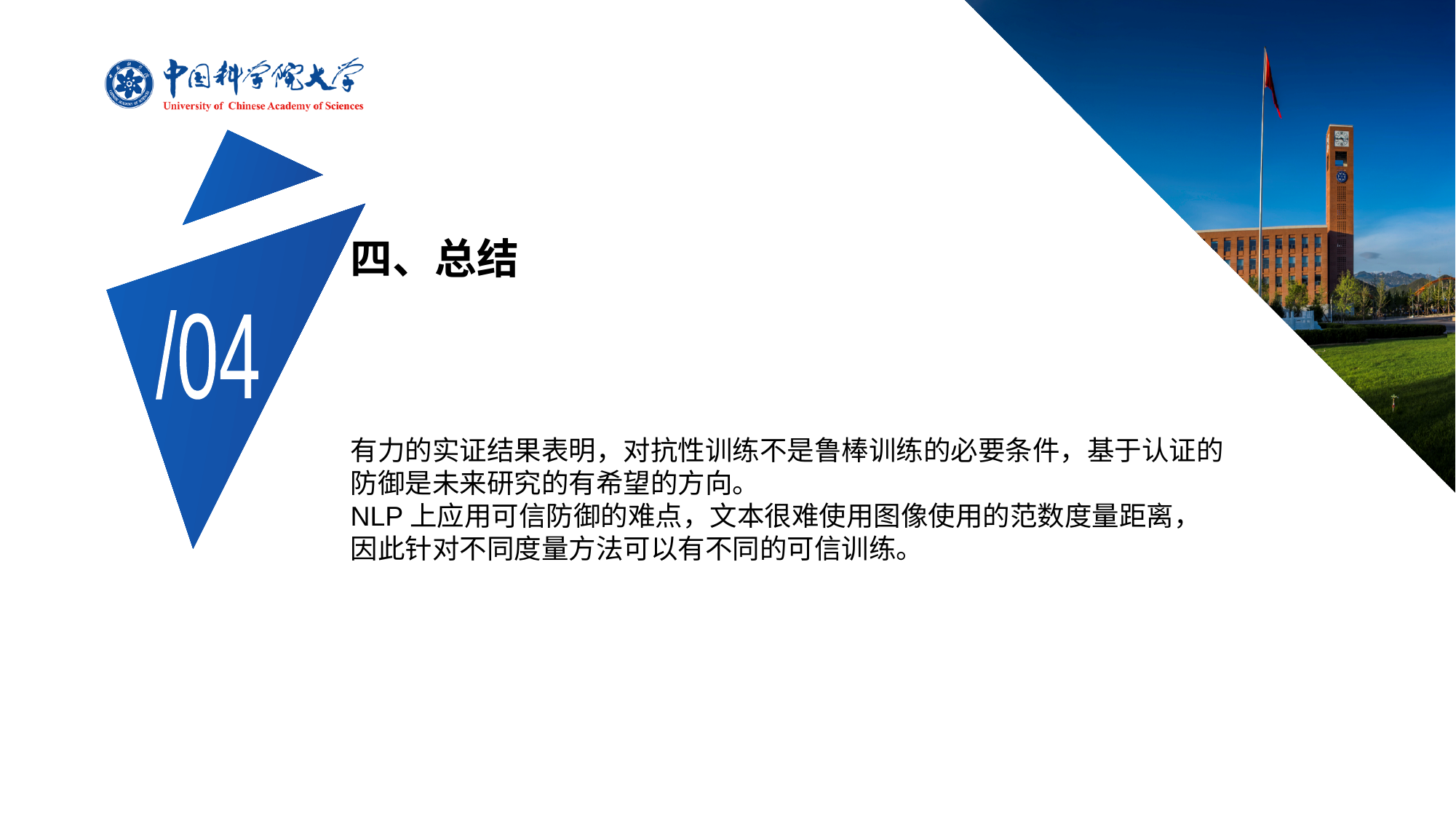

# 四、总结
/04
有力的实证结果表明，对抗性训练不是鲁棒训练的必要条件，基于认证的防御是未来研究的有希望的方向。
NLP上应用可信防御的难点，文本很难使用图像使用的范数度量距离，因此针对不同度量方法可以有不同的可信训练。